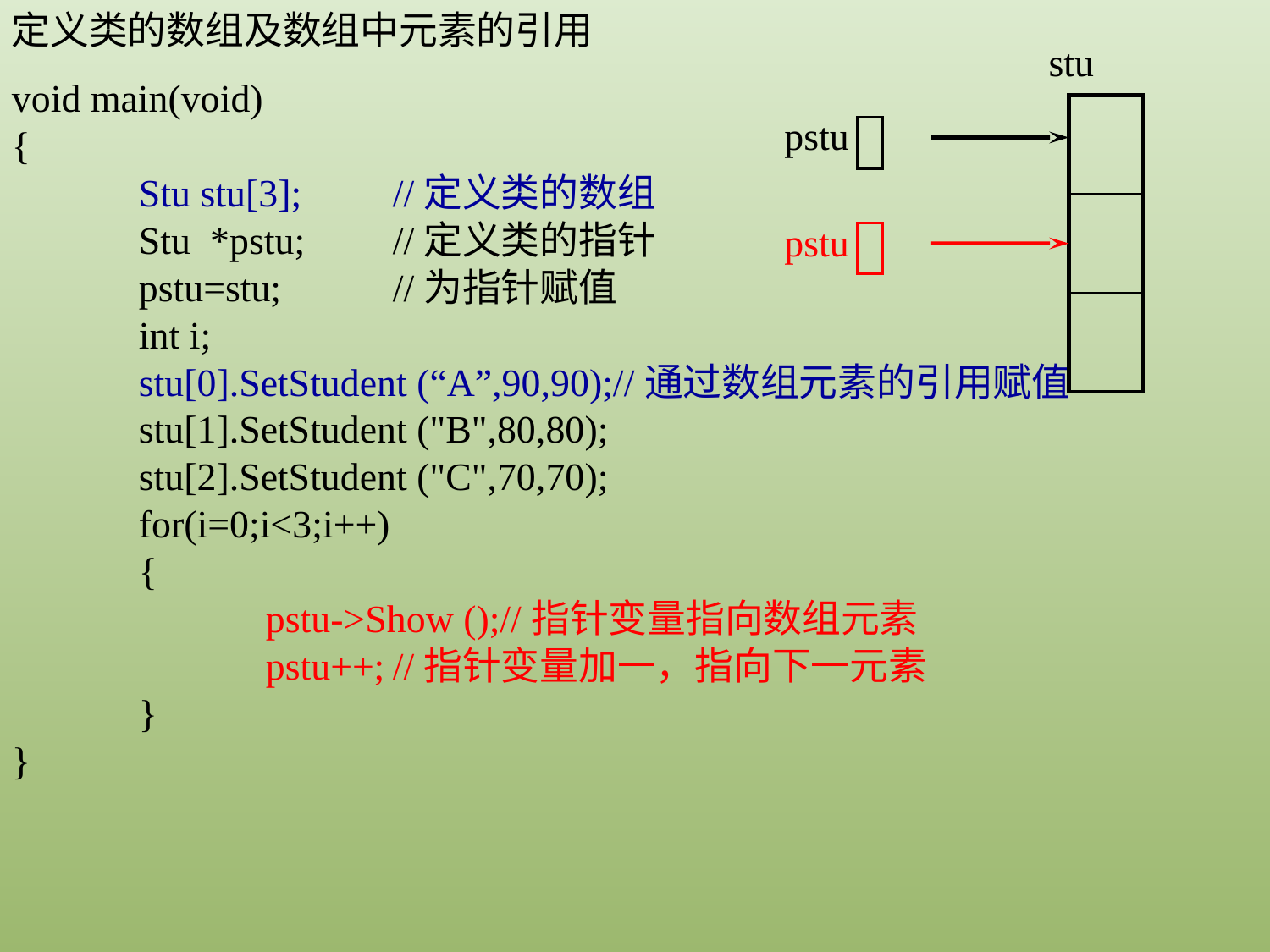

定义类的数组及数组中元素的引用
stu
void main(void)
{
	Stu stu[3];	//定义类的数组
	Stu  *pstu;	//定义类的指针
	pstu=stu;	//为指针赋值
	int i;
	stu[0].SetStudent (“A”,90,90);//通过数组元素的引用赋值
	stu[1].SetStudent ("B",80,80);
	stu[2].SetStudent ("C",70,70);
	for(i=0;i<3;i++)
	{
		pstu->Show ();//指针变量指向数组元素
		pstu++;	//指针变量加一，指向下一元素
	}
}
|  |
| --- |
|  |
|  |
pstu

pstu

641